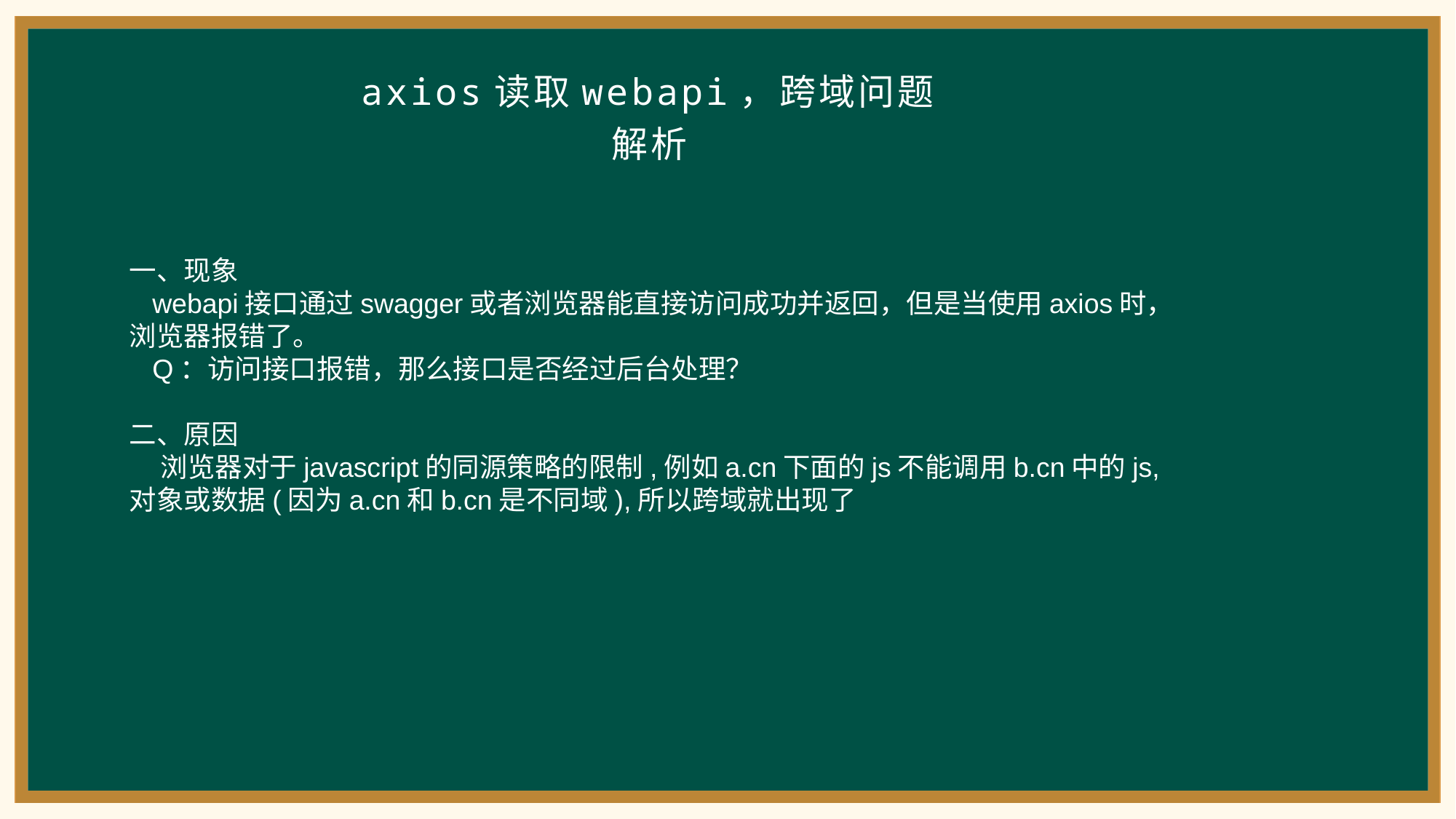

axios读取webapi，跨域问题解析
一、现象
   webapi接口通过swagger或者浏览器能直接访问成功并返回，但是当使用axios时，浏览器报错了。
   Q：访问接口报错，那么接口是否经过后台处理？

二、原因
    浏览器对于javascript的同源策略的限制,例如a.cn下面的js不能调用b.cn中的js,对象或数据(因为a.cn和b.cn是不同域),所以跨域就出现了